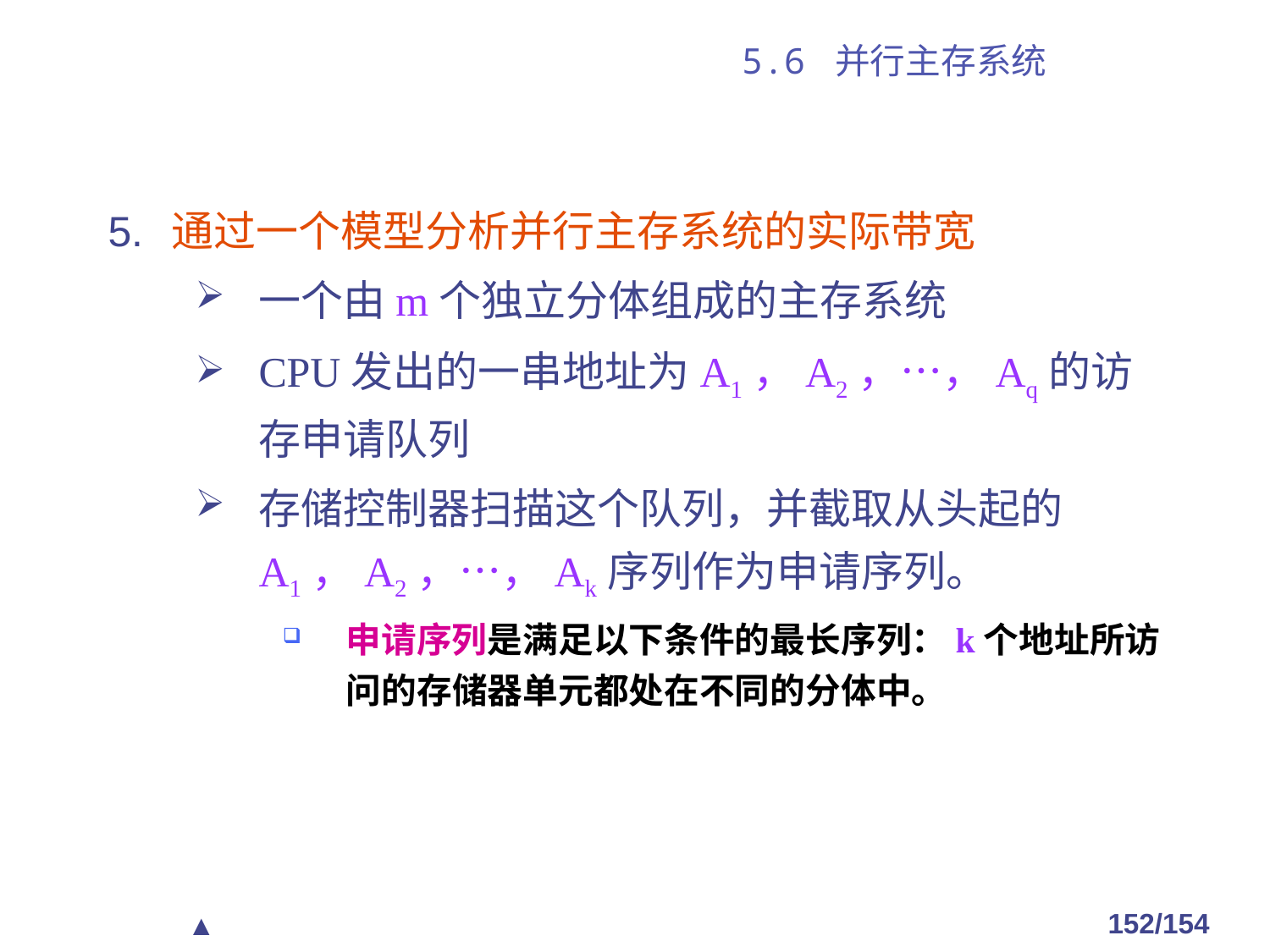

# 5.6 并行主存系统
通过一个模型分析并行主存系统的实际带宽
一个由m个独立分体组成的主存系统
CPU发出的一串地址为A1，A2，…，Aq的访存申请队列
存储控制器扫描这个队列，并截取从头起的A1，A2，…，Ak序列作为申请序列。
申请序列是满足以下条件的最长序列：k个地址所访问的存储器单元都处在不同的分体中。